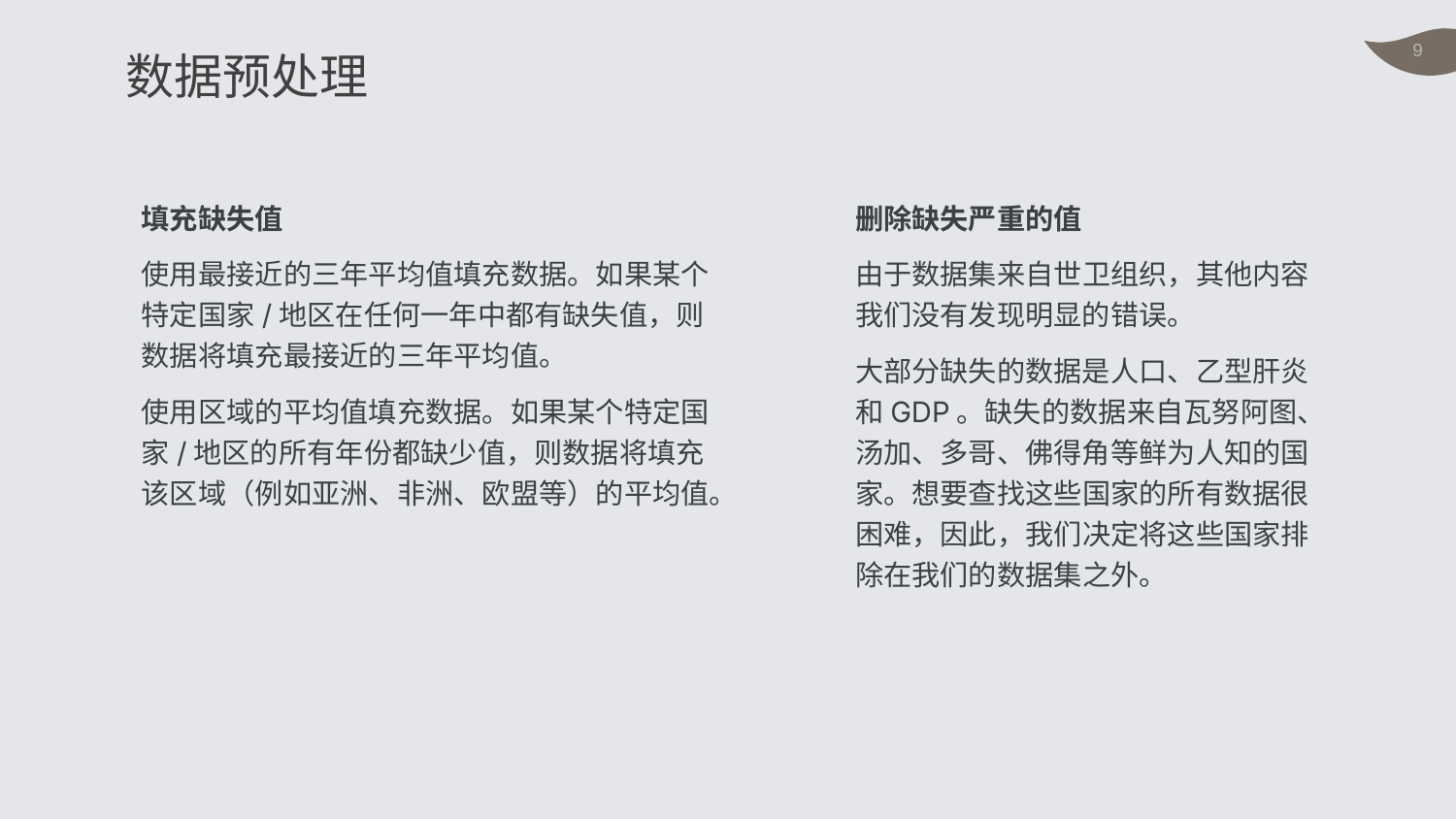

# 数据预处理
填充缺失值
使用最接近的三年平均值填充数据。如果某个特定国家/地区在任何一年中都有缺失值，则数据将填充最接近的三年平均值。
使用区域的平均值填充数据。如果某个特定国家/地区的所有年份都缺少值，则数据将填充该区域（例如亚洲、非洲、欧盟等）的平均值。
删除缺失严重的值
由于数据集来自世卫组织，其他内容我们没有发现明显的错误。
大部分缺失的数据是人口、乙型肝炎和GDP。缺失的数据来自瓦努阿图、汤加、多哥、佛得角等鲜为人知的国家。想要查找这些国家的所有数据很困难，因此，我们决定将这些国家排除在我们的数据集之外。